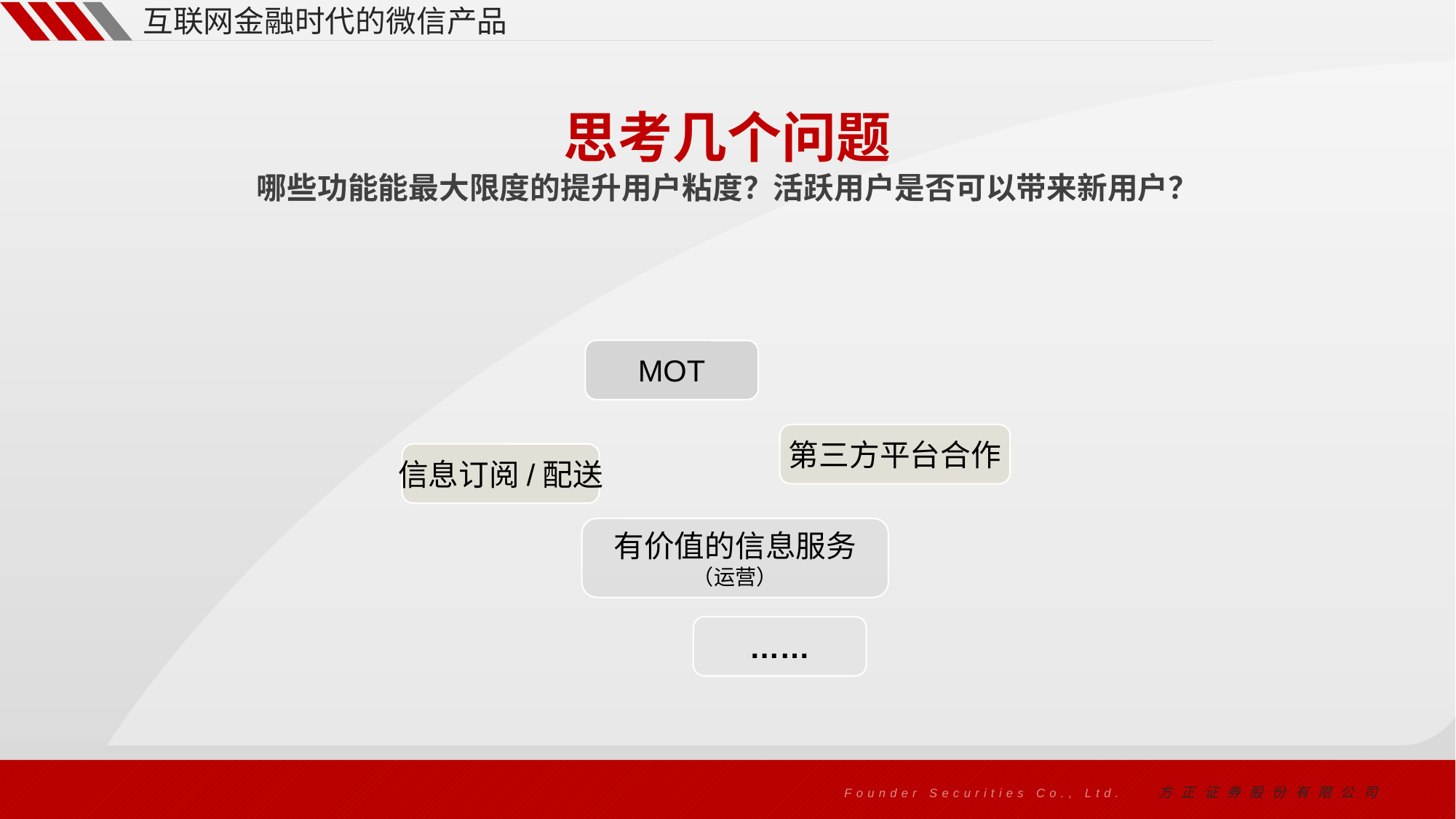

互联网金融时代的微信产品
思考几个问题
哪些功能能最大限度的提升用户粘度？活跃用户是否可以带来新用户？
MOT
第三方平台合作
信息订阅/配送
有价值的信息服务
（运营）
……